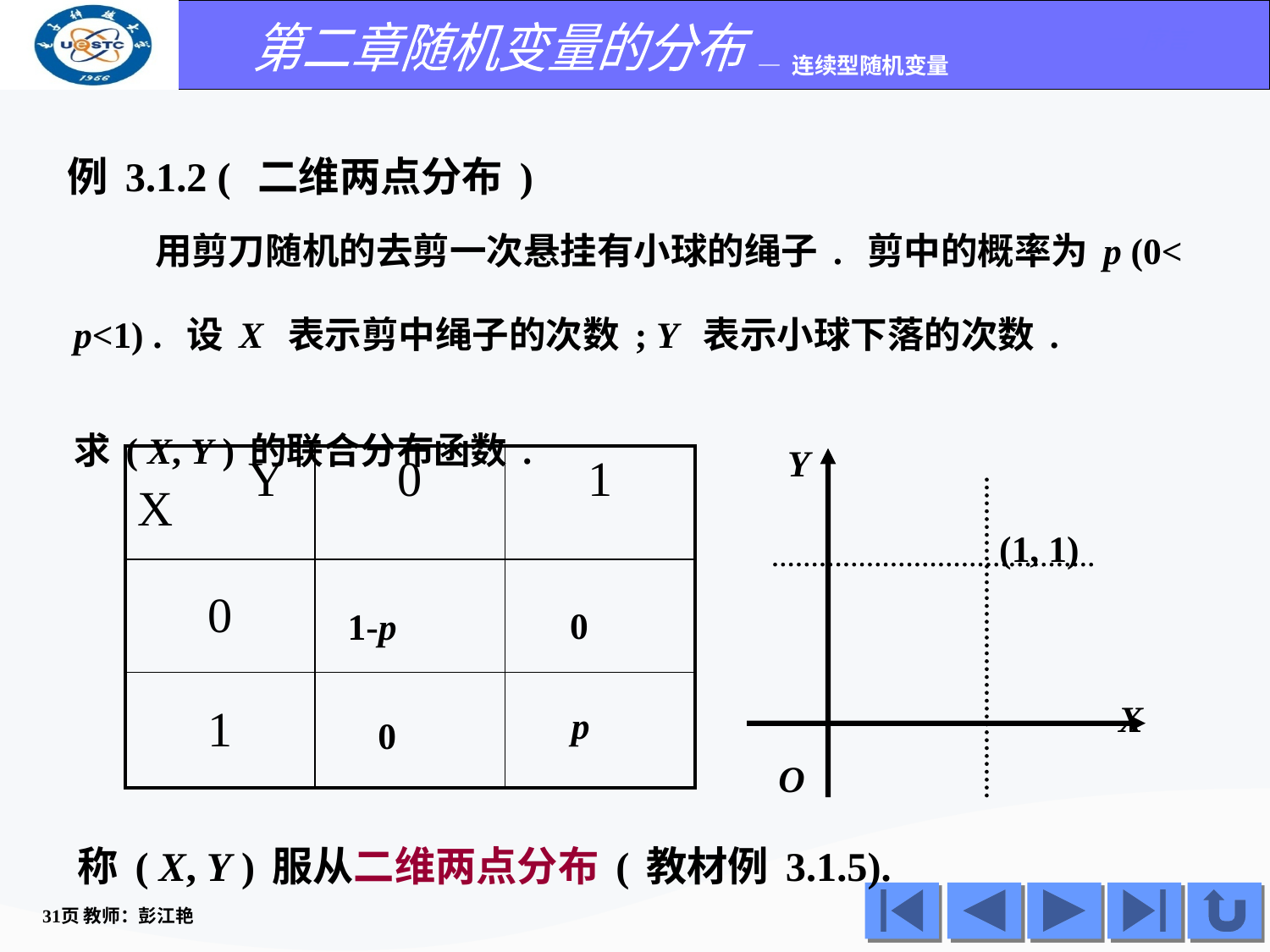

例3.1.2 ( 二维两点分布)
        用剪刀随机的去剪一次悬挂有小球的绳子. 剪中的概率为p (0< p<1) . 设X 表示剪中绳子的次数; Y 表示小球下落的次数.
求( X, Y )的联合分布函数.
Y
| Y X | 0 | 1 |
| --- | --- | --- |
| 0 |  |  |
| 1 |  |  |

(1, 1)

0
1-p
X
p
0

O
称( X, Y )服从二维两点分布(教材例3.1.5).